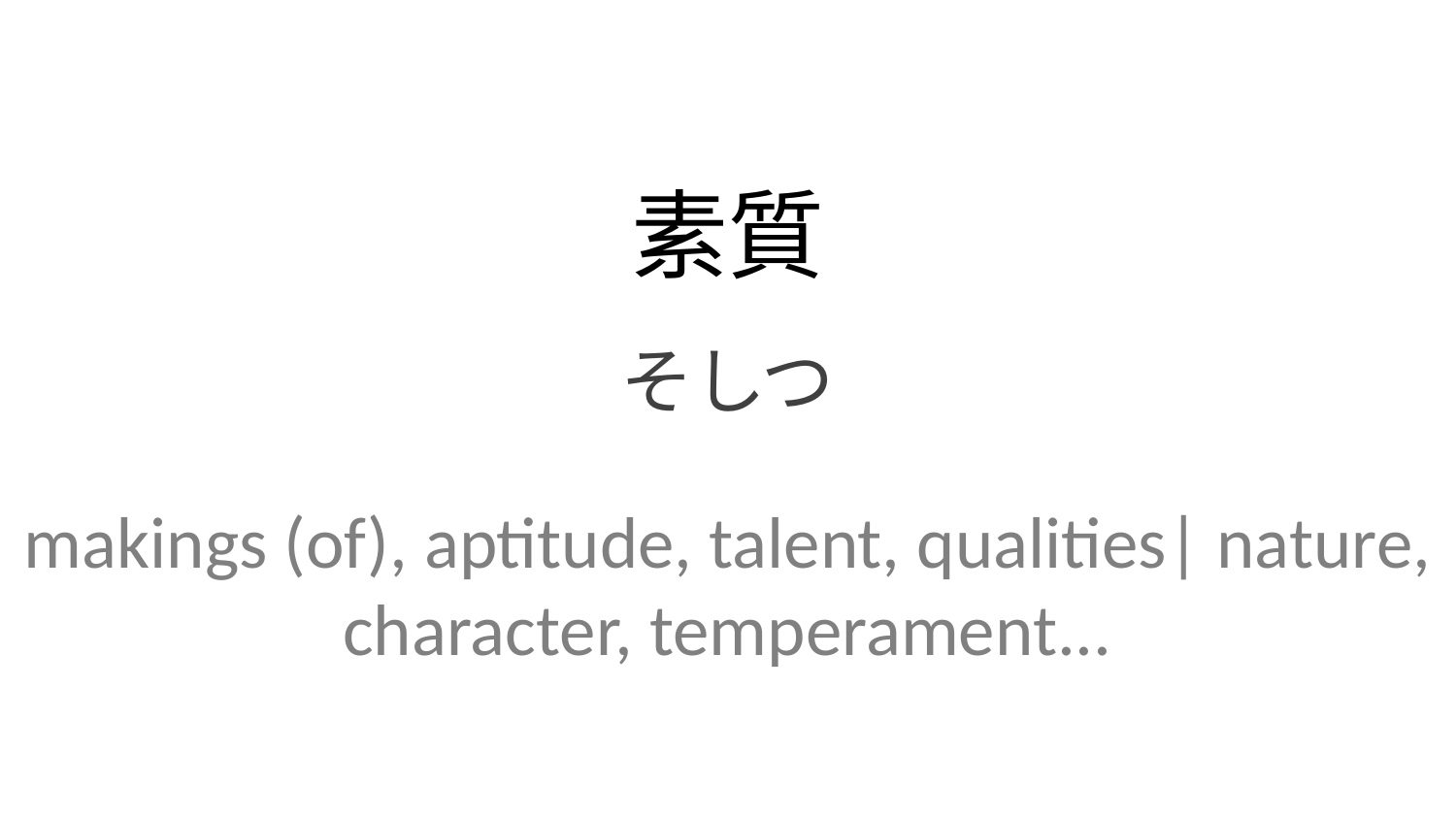

素質

そしつ
makings (of), aptitude, talent, qualities| nature, character, temperament...